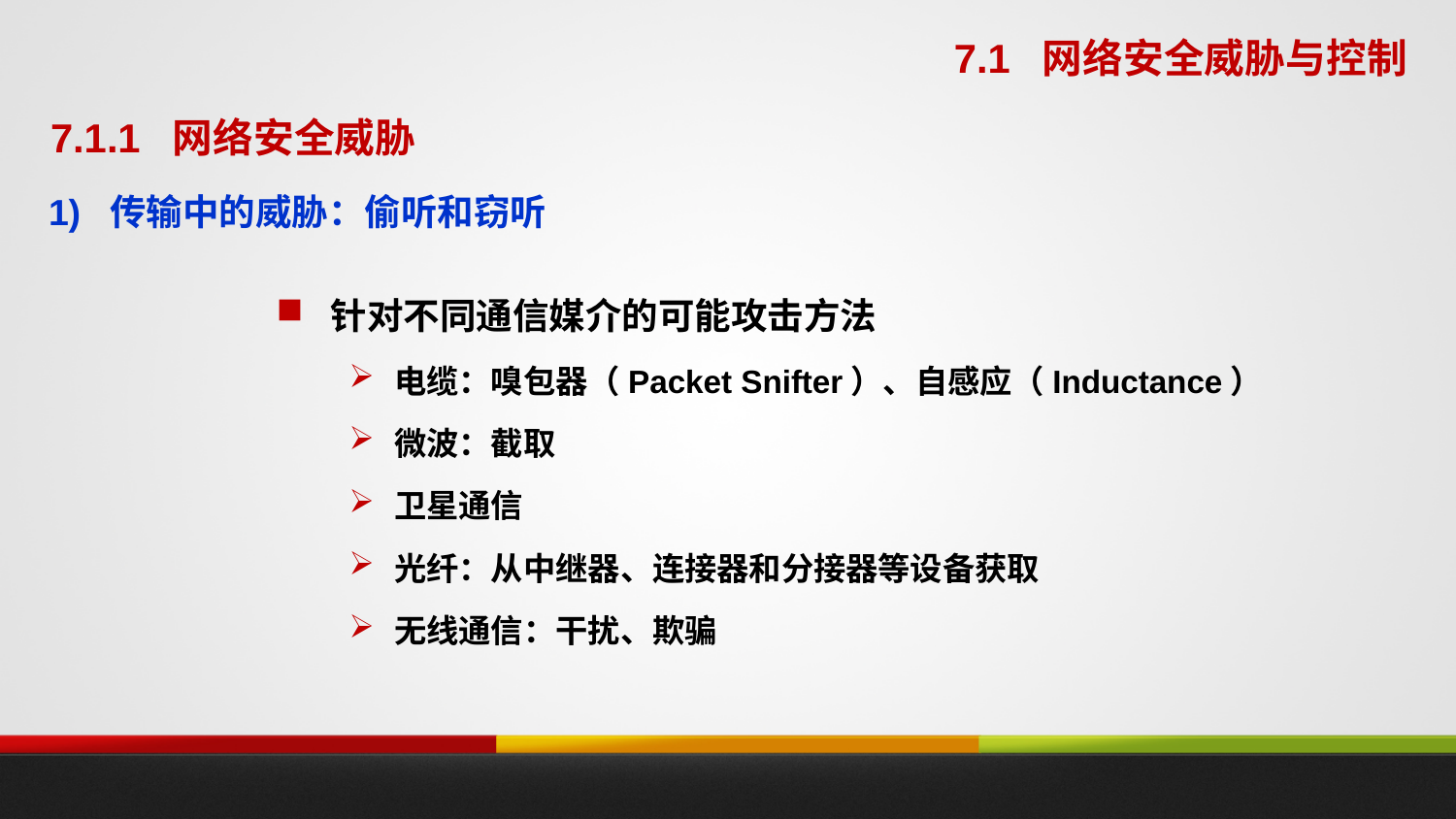

7.1  网络安全威胁与控制
7.1.1  网络安全威胁
1)  传输中的威胁：偷听和窃听
针对不同通信媒介的可能攻击方法
电缆：嗅包器（Packet Snifter）、自感应（Inductance）
微波：截取
卫星通信
光纤：从中继器、连接器和分接器等设备获取
无线通信：干扰、欺骗